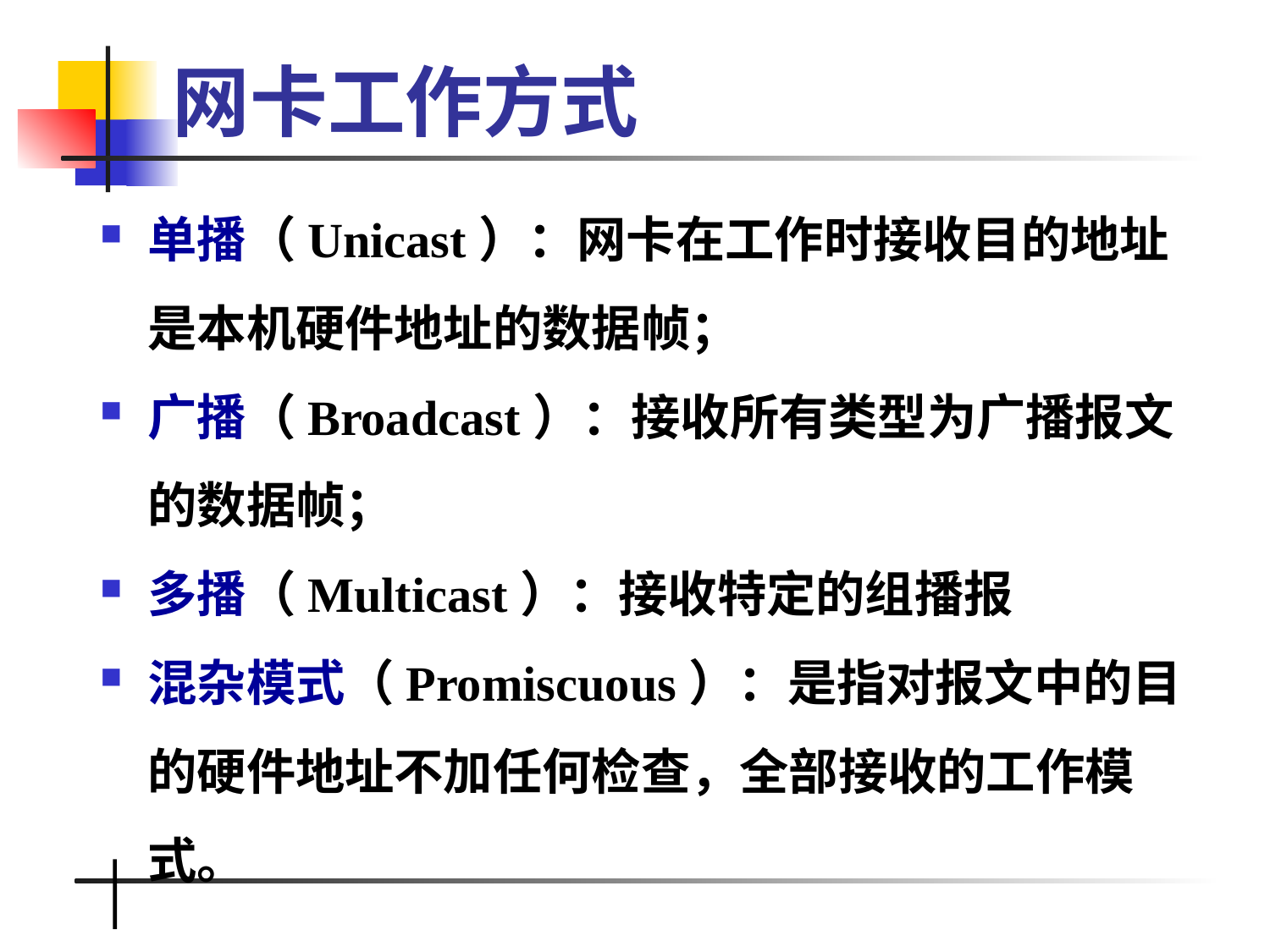

# 网卡工作方式
单播（Unicast）：网卡在工作时接收目的地址是本机硬件地址的数据帧；
广播（Broadcast）：接收所有类型为广播报文的数据帧；
多播（Multicast）：接收特定的组播报
混杂模式（Promiscuous）：是指对报文中的目的硬件地址不加任何检查，全部接收的工作模式。